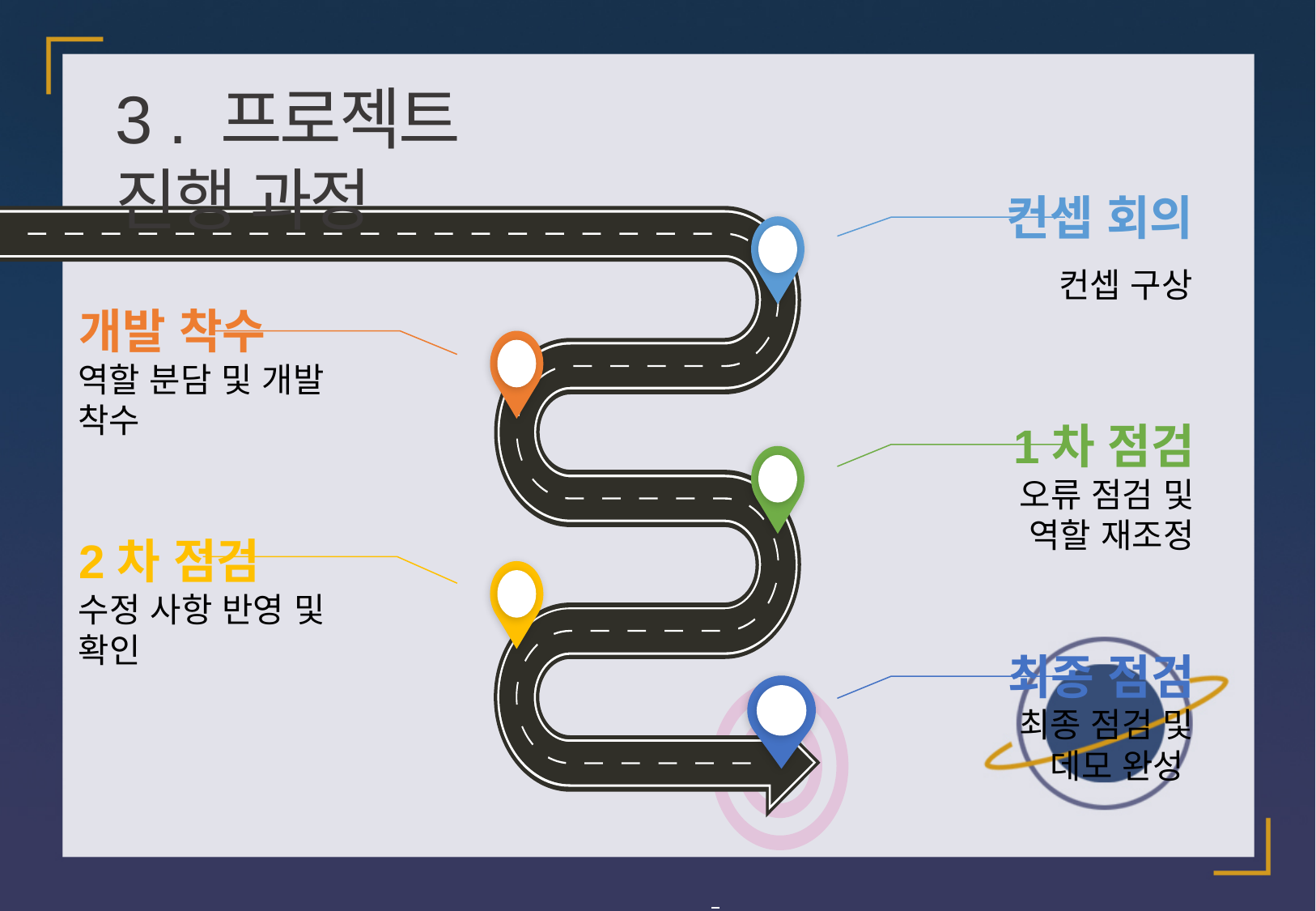

3 . 프로젝트 진행 과정
컨셉 회의

컨셉 구상

개발 착수

역할 분담 및 개발 착수

1차 점검

오류 점검 및 역할 재조정

2차 점검

수정 사항 반영 및 확인

최종 점검

최종 점검 및 데모 완성